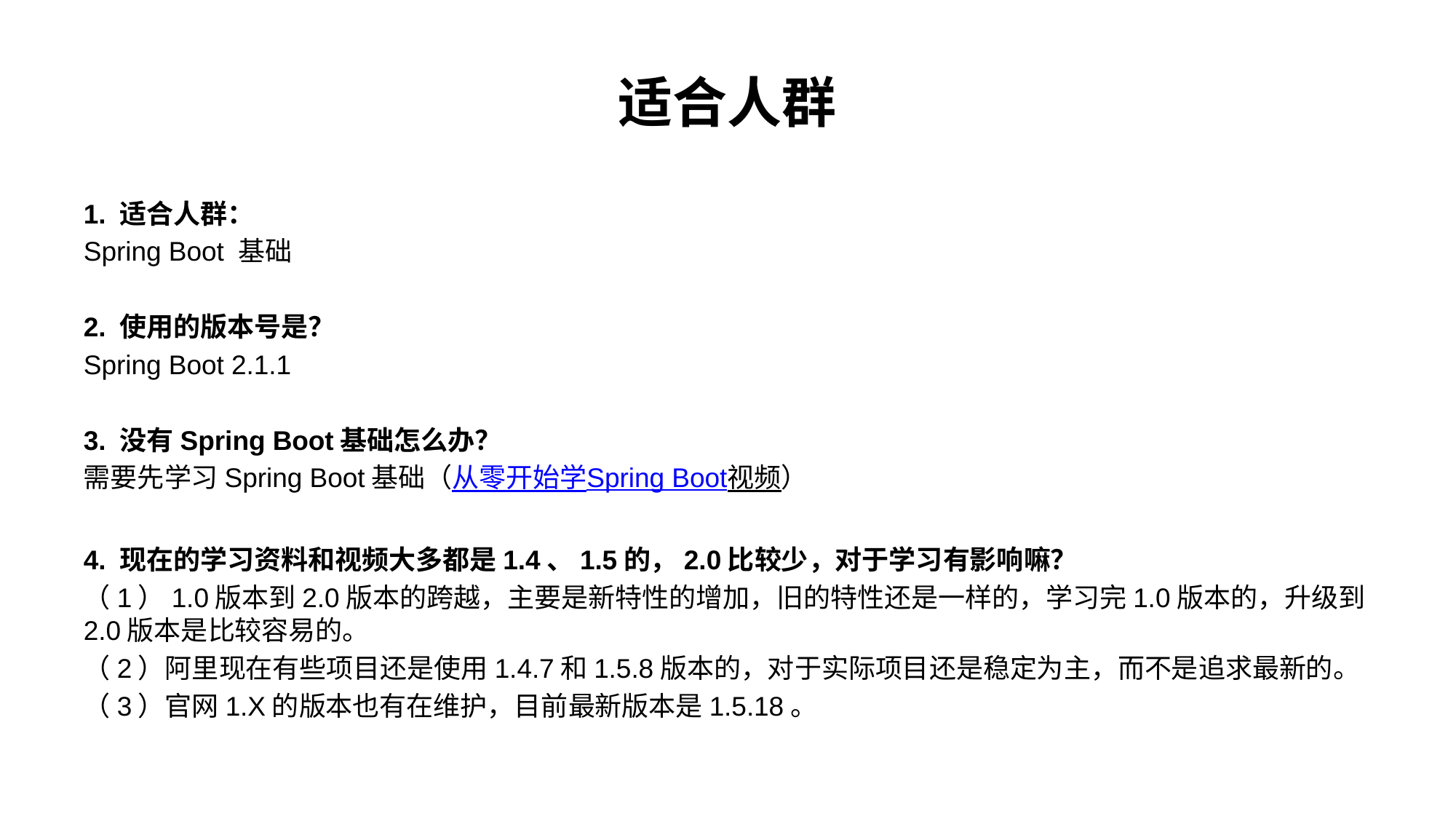

# 适合人群
1. 适合人群：
Spring Boot 基础

2. 使用的版本号是？
Spring Boot 2.1.1

3. 没有Spring Boot基础怎么办？
需要先学习Spring Boot基础（从零开始学Spring Boot视频）

4. 现在的学习资料和视频大多都是1.4、1.5的，2.0比较少，对于学习有影响嘛？
（1）1.0版本到2.0版本的跨越，主要是新特性的增加，旧的特性还是一样的，学习完1.0版本的，升级到2.0版本是比较容易的。
（2）阿里现在有些项目还是使用1.4.7和1.5.8版本的，对于实际项目还是稳定为主，而不是追求最新的。
（3）官网1.X的版本也有在维护，目前最新版本是1.5.18。